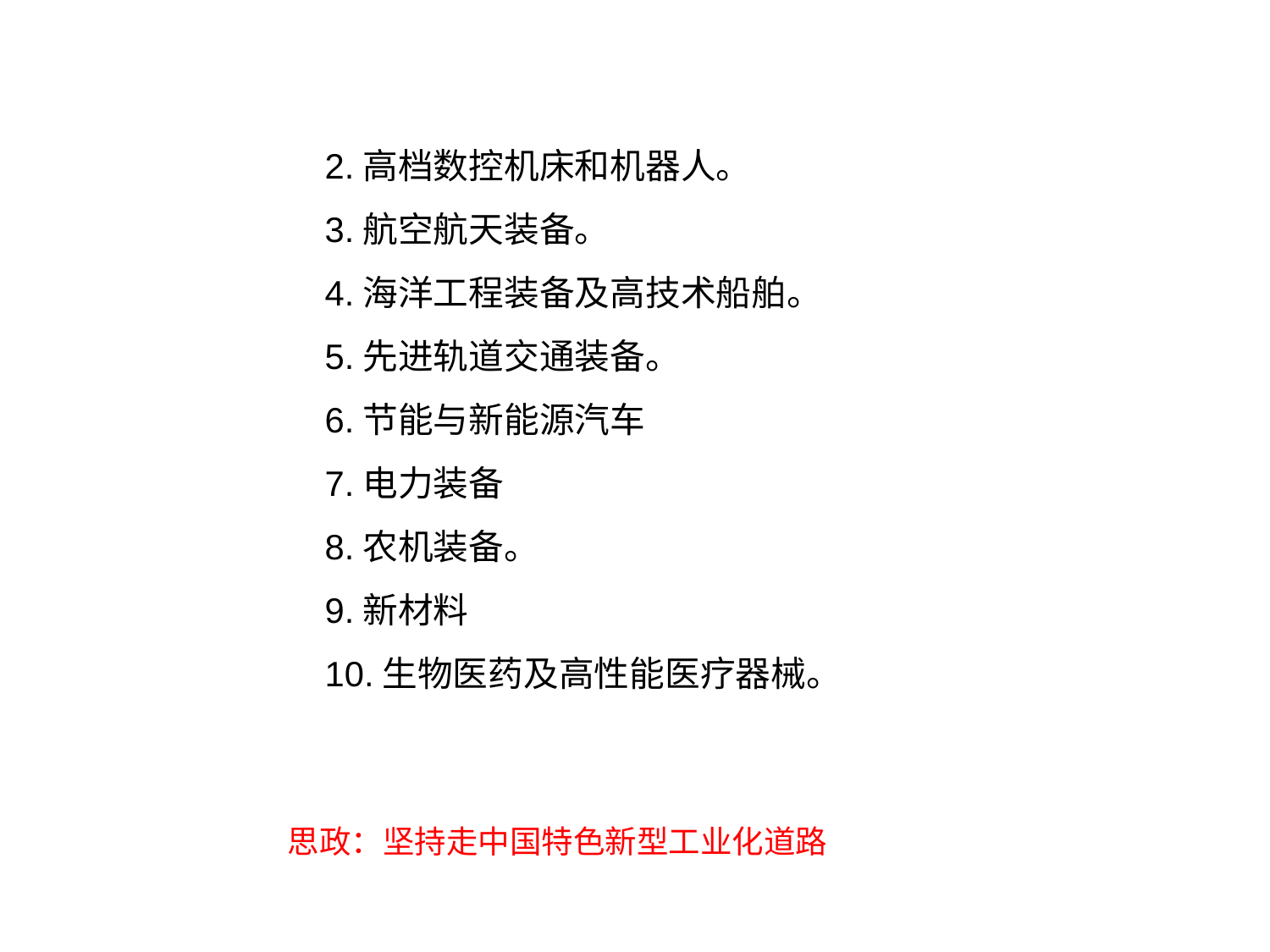

2.高档数控机床和机器人。
3.航空航天装备。
4.海洋工程装备及高技术船舶。
5.先进轨道交通装备。
6.节能与新能源汽车
7.电力装备
8.农机装备。
9.新材料
10.生物医药及高性能医疗器械。

思政：坚持走中国特色新型工业化道路